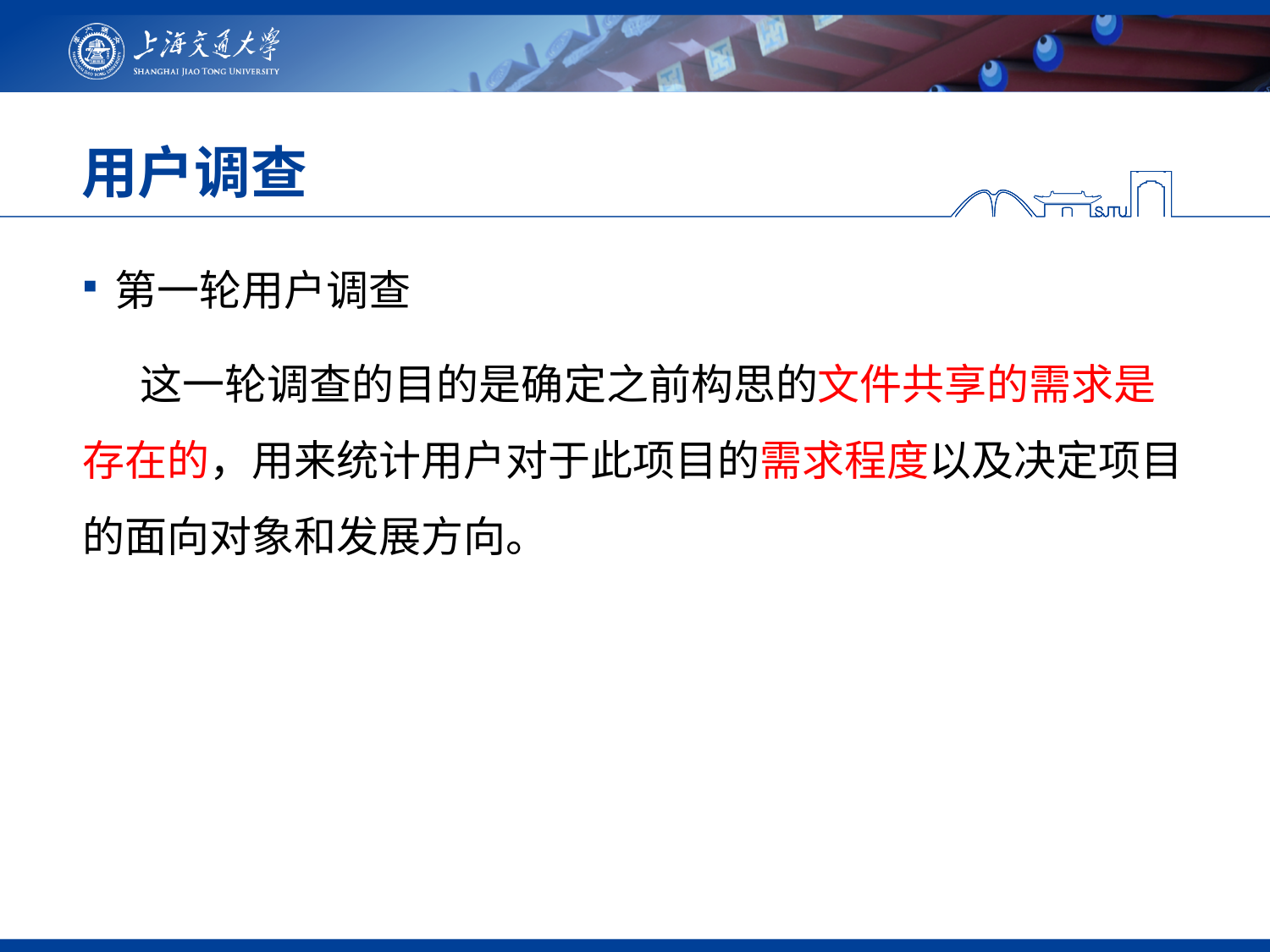

# 用户调查
第一轮用户调查
     这一轮调查的目的是确定之前构思的文件共享的需求是存在的，用来统计用户对于此项目的需求程度以及决定项目的面向对象和发展方向。